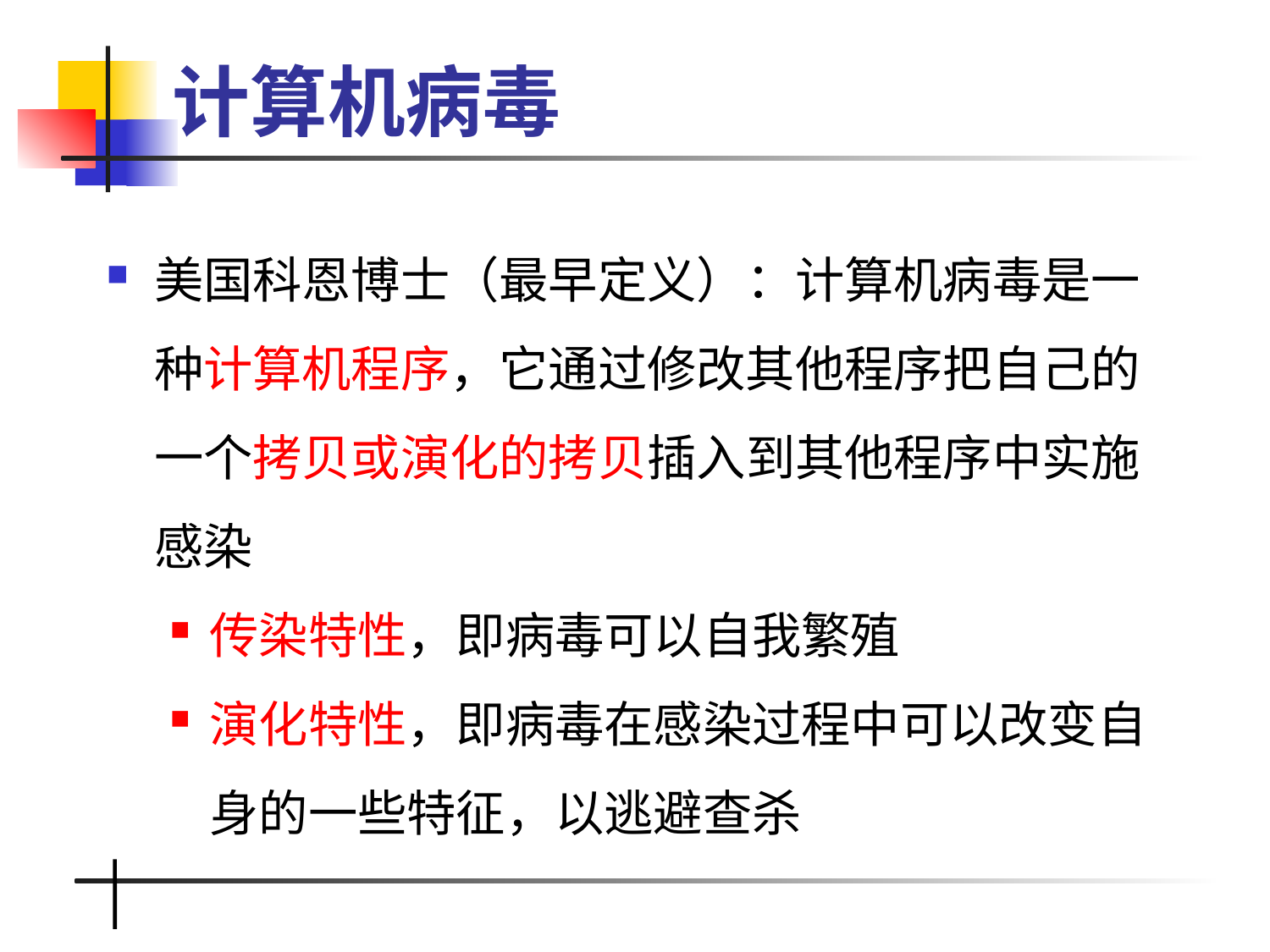

# 计算机病毒
美国科恩博士（最早定义）：计算机病毒是一种计算机程序，它通过修改其他程序把自己的一个拷贝或演化的拷贝插入到其他程序中实施感染
传染特性，即病毒可以自我繁殖
演化特性，即病毒在感染过程中可以改变自身的一些特征，以逃避查杀